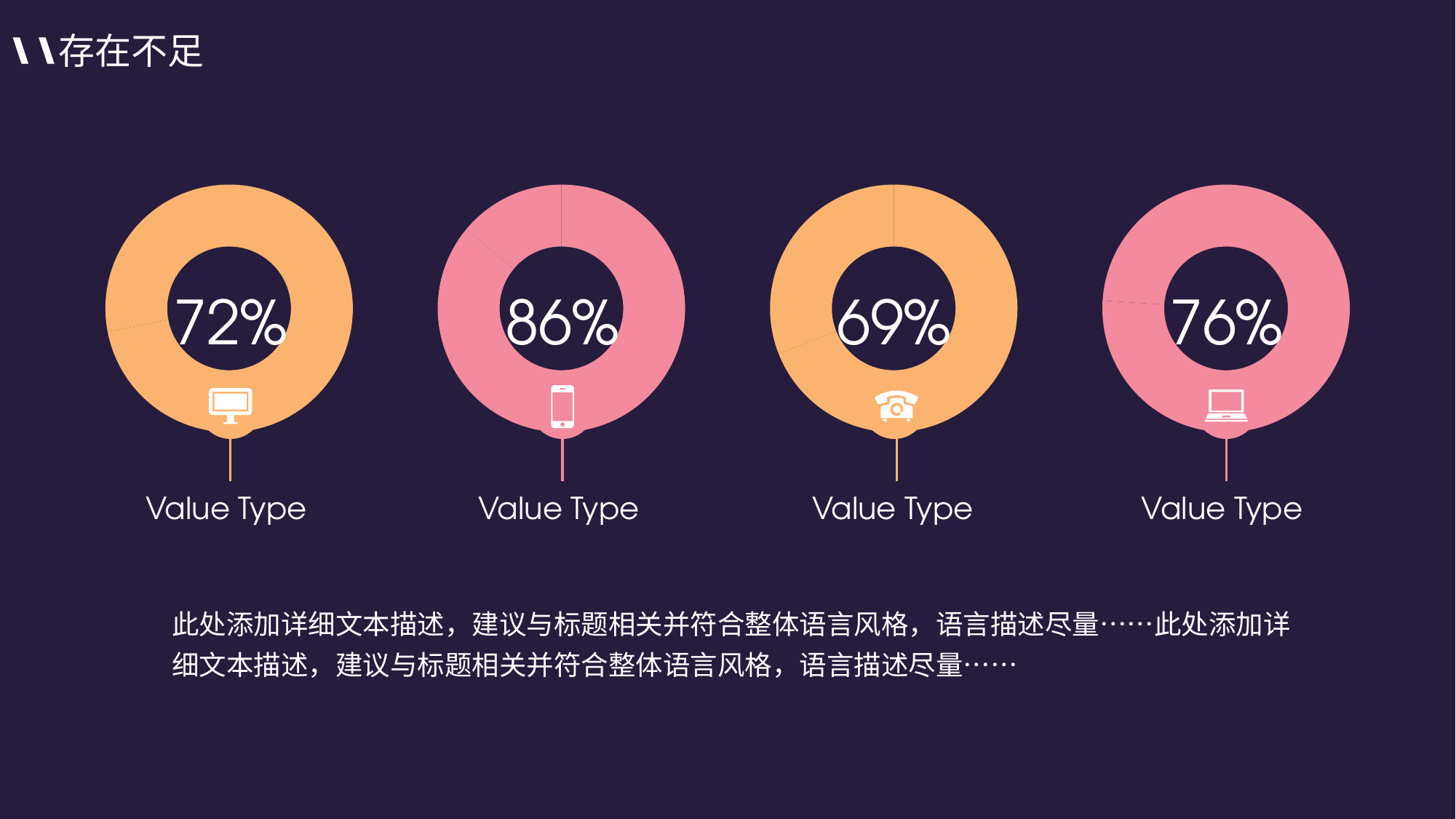

存在不足

### Chart

| Category | 销售额 |
|---|---|
| 第一季度 | 7.2 |
| 第二季度 | 2.8 |

### Chart

| Category | 销售额 |
|---|---|
| 第一季度 | 8.6 |
| 第二季度 | 1.4 |

### Chart

| Category | 销售额 |
|---|---|
| 第一季度 | 6.9 |
| 第二季度 | 3.1 |

### Chart

| Category | 销售额 |
|---|---|
| 第一季度 | 7.6 |
| 第二季度 | 2.4 |
72%
86%
69%
76%

Value Type
Value Type
Value Type
Value Type
此处添加详细文本描述，建议与标题相关并符合整体语言风格，语言描述尽量……此处添加详细文本描述，建议与标题相关并符合整体语言风格，语言描述尽量……